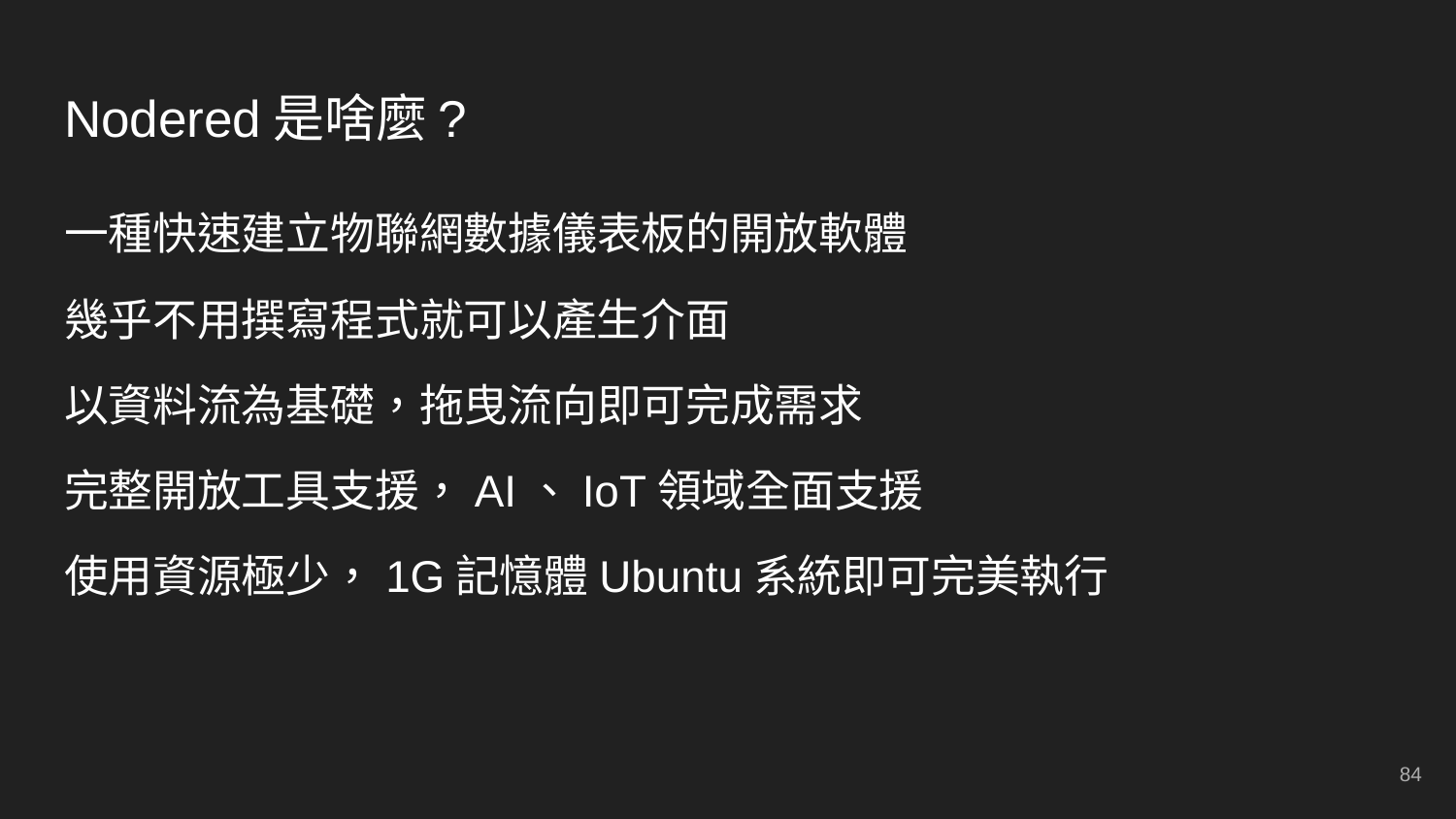

# Nodered是啥麼?
一種快速建立物聯網數據儀表板的開放軟體
幾乎不用撰寫程式就可以產生介面
以資料流為基礎，拖曳流向即可完成需求
完整開放工具支援，AI、IoT領域全面支援
使用資源極少，1G記憶體Ubuntu系統即可完美執行
84